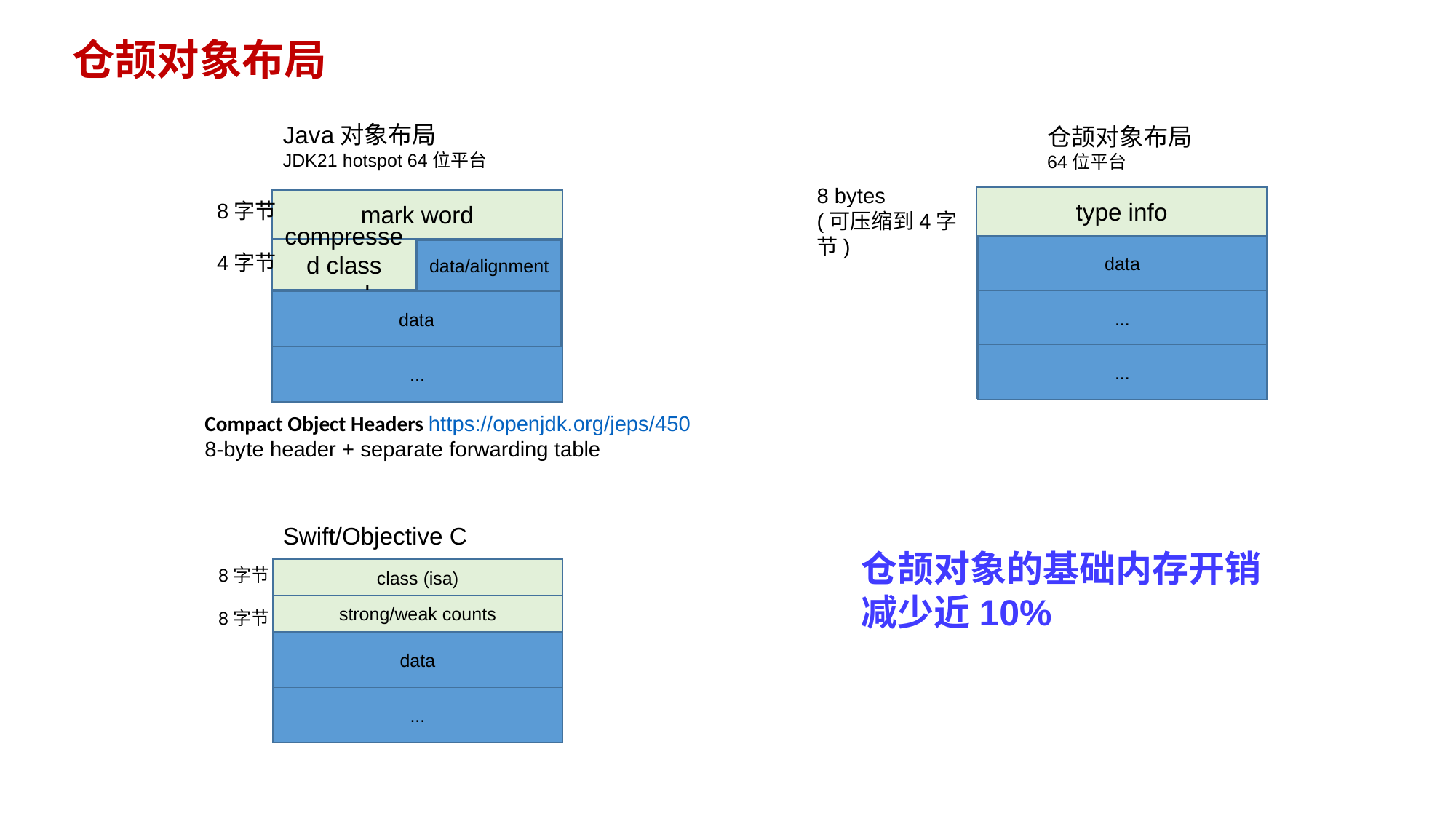

# 仓颉对象布局
Java对象布局
JDK21 hotspot 64位平台
仓颉对象布局
64位平台
8 bytes
(可压缩到4字节)
type info

mark word

8字节
data
compressed class word
data/alignment
4字节
...
data
...
...
Compact Object Headers https://openjdk.org/jeps/450
8-byte header + separate forwarding table
Swift/Objective C
仓颉对象的基础内存开销
减少近10%

8字节
class (isa)
strong/weak counts
8字节
data
...